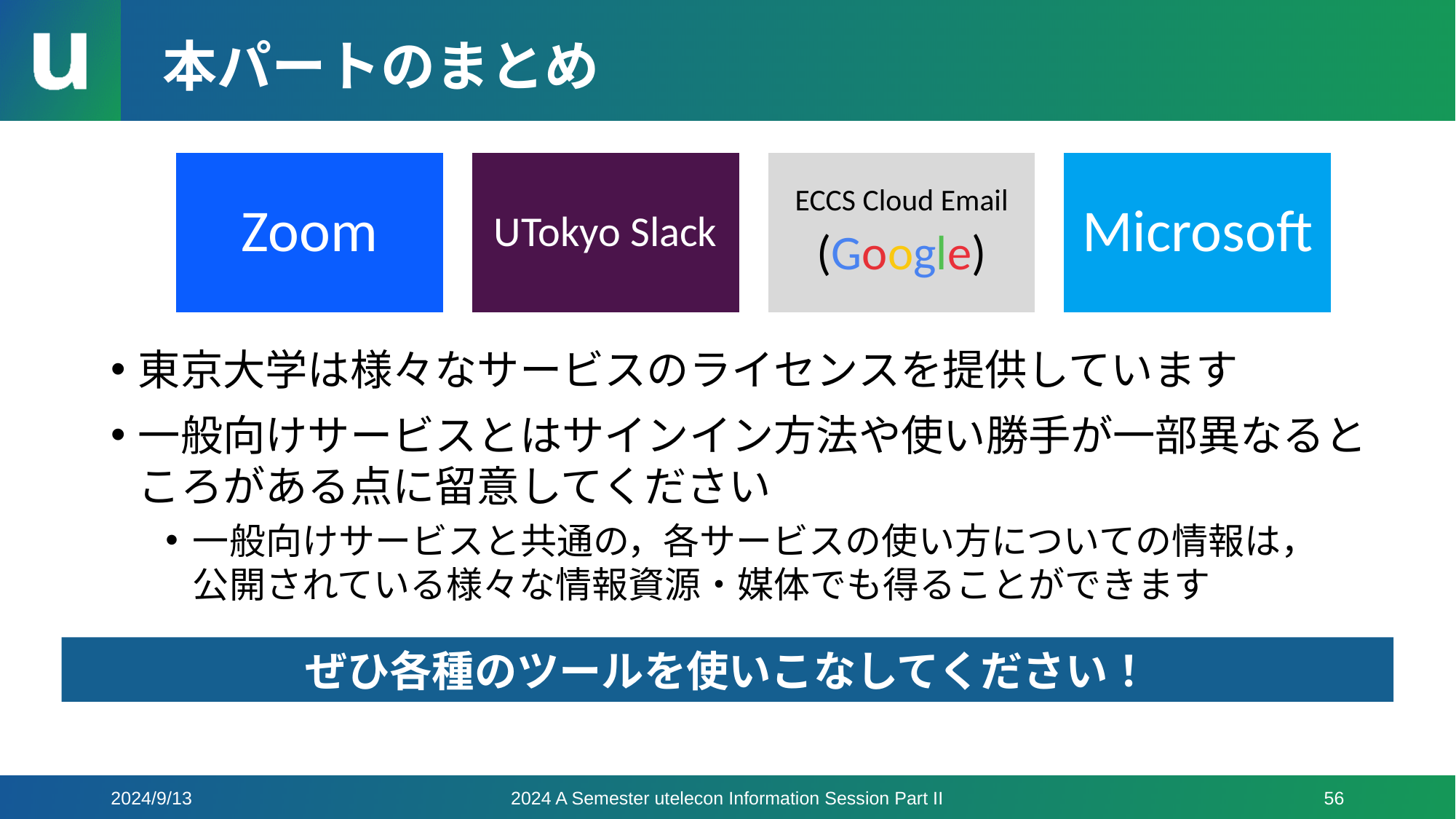

# 本パートのまとめ
Zoom
UTokyo Slack
ECCS Cloud Email
(Google)
Microsoft
東京大学は様々なサービスのライセンスを提供しています
一般向けサービスとはサインイン方法や使い勝手が一部異なるところがある点に留意してください
一般向けサービスと共通の，各サービスの使い方についての情報は，
公開されている様々な情報資源・媒体でも得ることができます
ぜひ各種のツールを使いこなしてください！
2024/9/13
2024 A Semester utelecon Information Session Part II
56